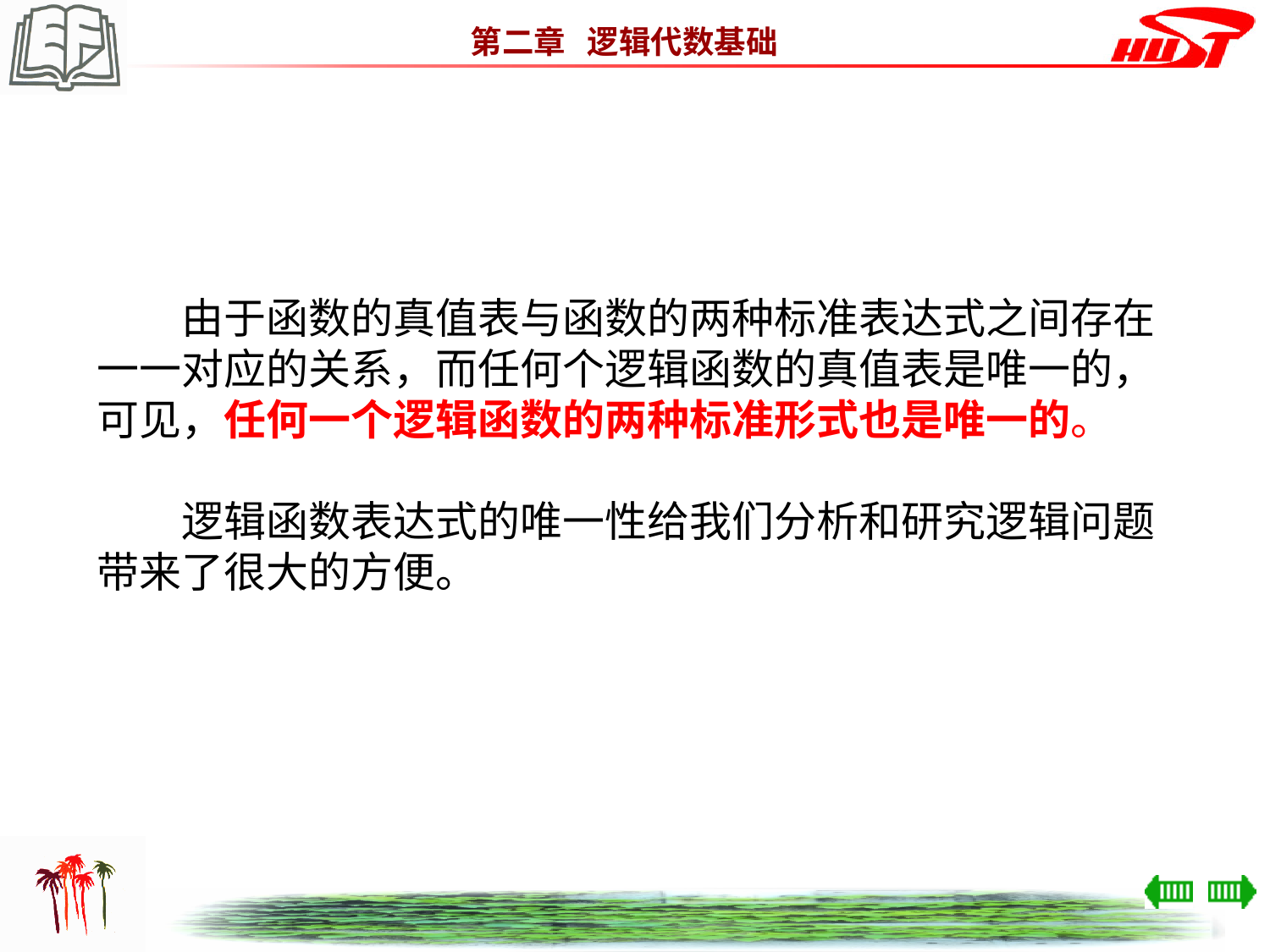

由于函数的真值表与函数的两种标准表达式之间存在一一对应的关系，而任何个逻辑函数的真值表是唯一的，可见，任何一个逻辑函数的两种标准形式也是唯一的。

　　逻辑函数表达式的唯一性给我们分析和研究逻辑问题带来了很大的方便。